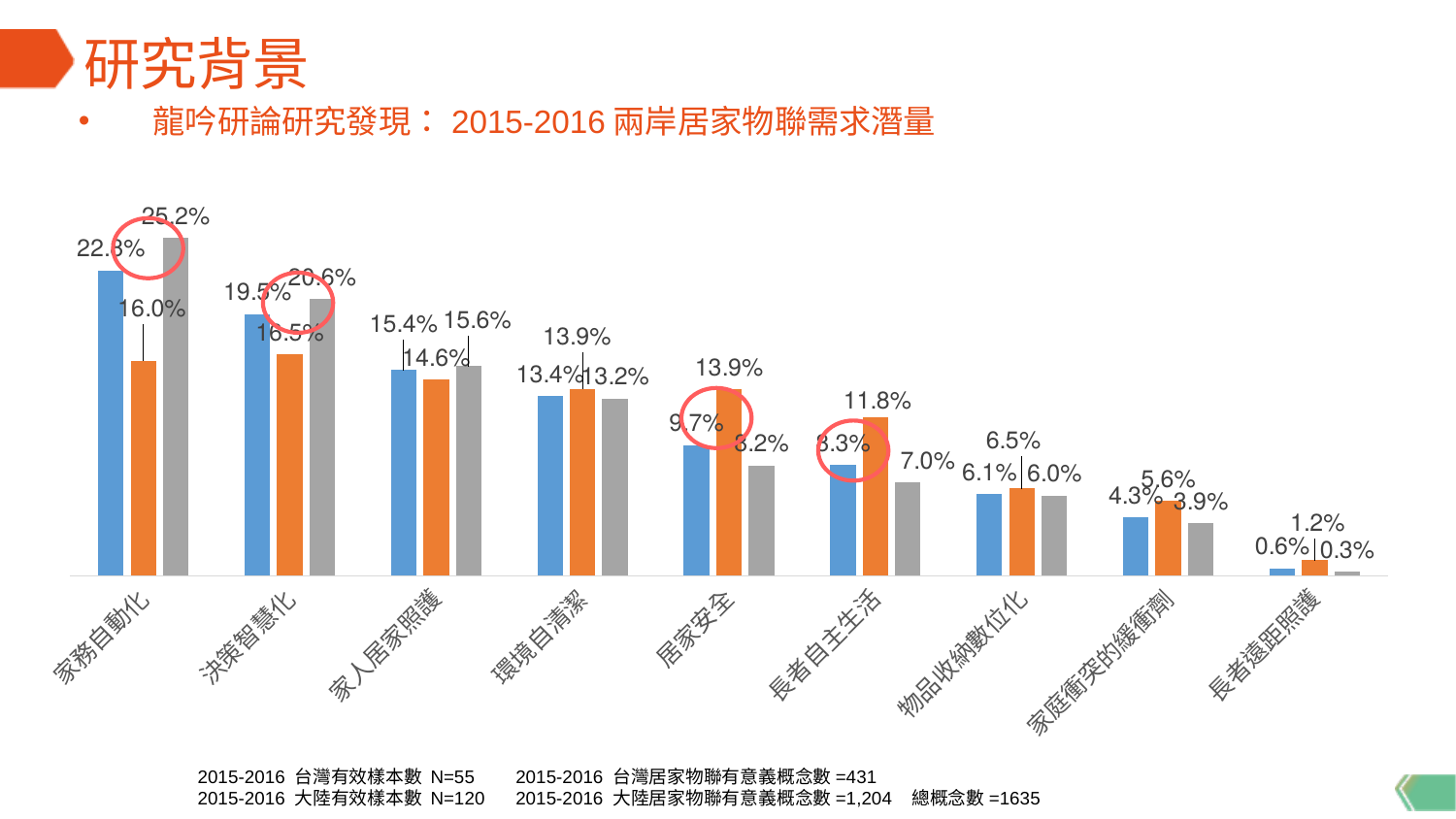

# 研究背景
龍吟研論研究發現：2015-2016兩岸居家物聯需求潛量

### Chart

| Category | total  | 2015-16 TW  | 2015-16 CN |
|---|---|---|---|
| 家務自動化 | 0.227522935779817 | 0.160092807424594 | 0.251661129568106 |
| 決策智慧化 | 0.195107033639144 | 0.164733178654292 | 0.205980066445183 |
| 家人居家照護 | 0.153516819571865 | 0.146171693735499 | 0.156146179401993 |
| 環境自清潔 | 0.13394495412844 | 0.139211136890951 | 0.132059800664452 |
| 居家安全 | 0.0972477064220183 | 0.139211136890951 | 0.0822259136212625 |
| 長者自主生活 | 0.0825688073394496 | 0.118329466357309 | 0.0697674418604651 |
| 物品收納數位化 | 0.0611620795107034 | 0.0649651972157773 | 0.0598006644518273 |
| 家庭衝突的緩衝劑 | 0.0434250764525994 | 0.0556844547563805 | 0.0390365448504983 |
| 長者遠距照護 | 0.0055045871559633 | 0.0116009280742459 | 0.00332225913621262 |

2015-2016 台灣有效樣本數 N=55
2015-2016 大陸有效樣本數 N=120
2015-2016 台灣居家物聯有意義概念數=431
2015-2016 大陸居家物聯有意義概念數=1,204   總概念數=1635